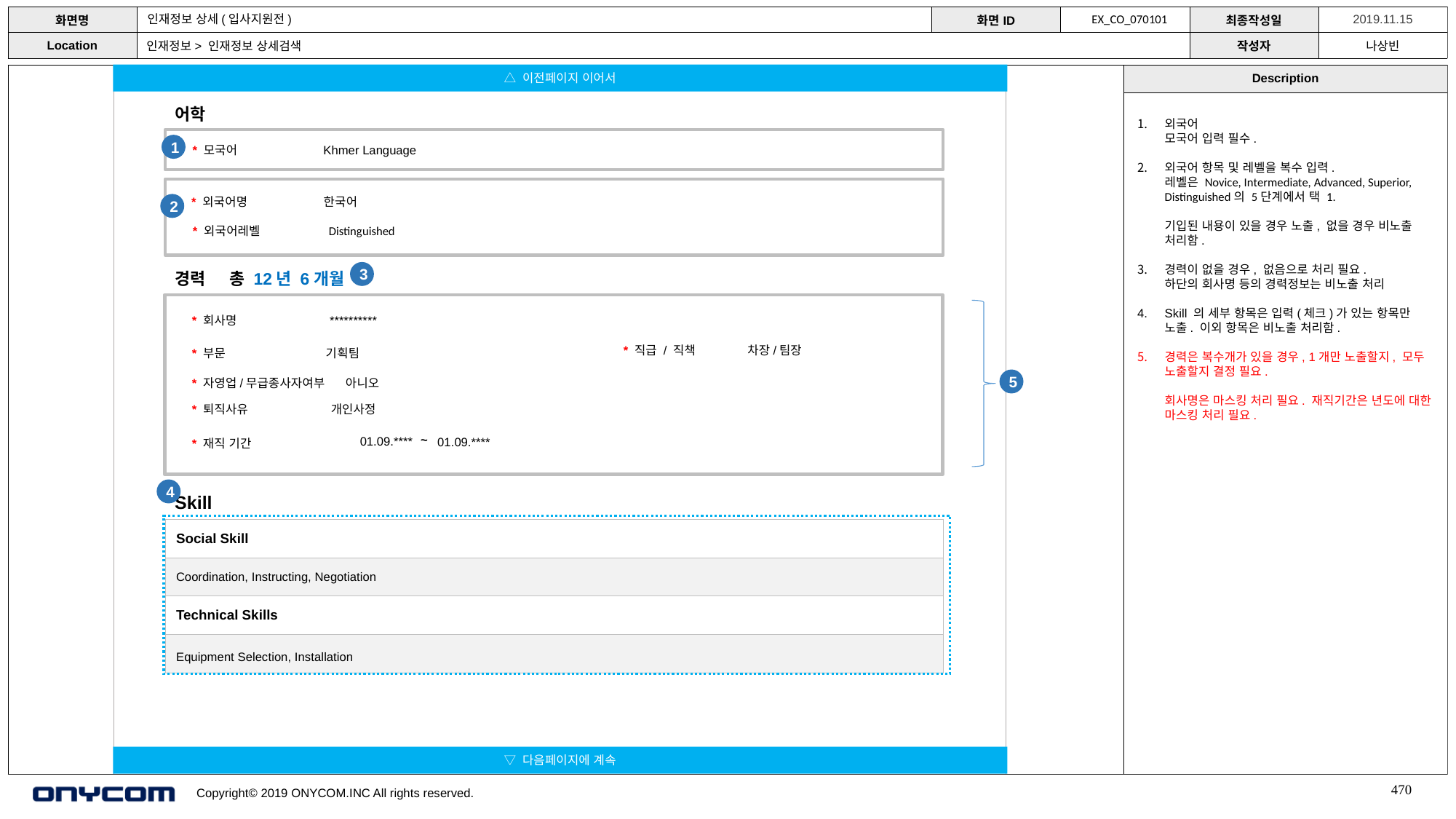

인재정보 상세(입사지원전)
EX_CO_070101
인재정보> 인재정보 상세검색
△ 이전페이지 이어서

외국어
모국어 입력 필수.
외국어 항목 및 레벨을 복수 입력.
레벨은 Novice, Intermediate, Advanced, Superior, Distinguished의 5단계에서 택 1.
기입된 내용이 있을 경우 노출, 없을 경우 비노출 처리함.

경력이 없을 경우, 없음으로 처리 필요.
하단의 회사명 등의 경력정보는 비노출 처리

Skill 의 세부 항목은 입력(체크)가 있는 항목만 노출. 이외 항목은 비노출 처리함.

경력은 복수개가 있을 경우, 1개만 노출할지, 모두 노출할지 결정 필요.
회사명은 마스킹 처리 필요. 재직기간은 년도에 대한 마스킹 처리 필요.

어학

1
* 모국어                        Khmer Language

* 외국어명                      한국어
2
* 외국어레벨                   Distinguished
3
경력     총 12년 6개월

* 회사명                          **********
* 직급 / 직책               차장/팀장
* 부문                             기획팀
5
* 자영업/무급종사자여부      아니오
* 퇴직사유                        개인사정
~
01.09.****
01.09.****
* 재직 기간
4
Skill

| Social Skill |
| --- |
| Coordination, Instructing, Negotiation |
| Technical Skills |
| Equipment Selection, Installation |
▽ 다음페이지에 계속
470